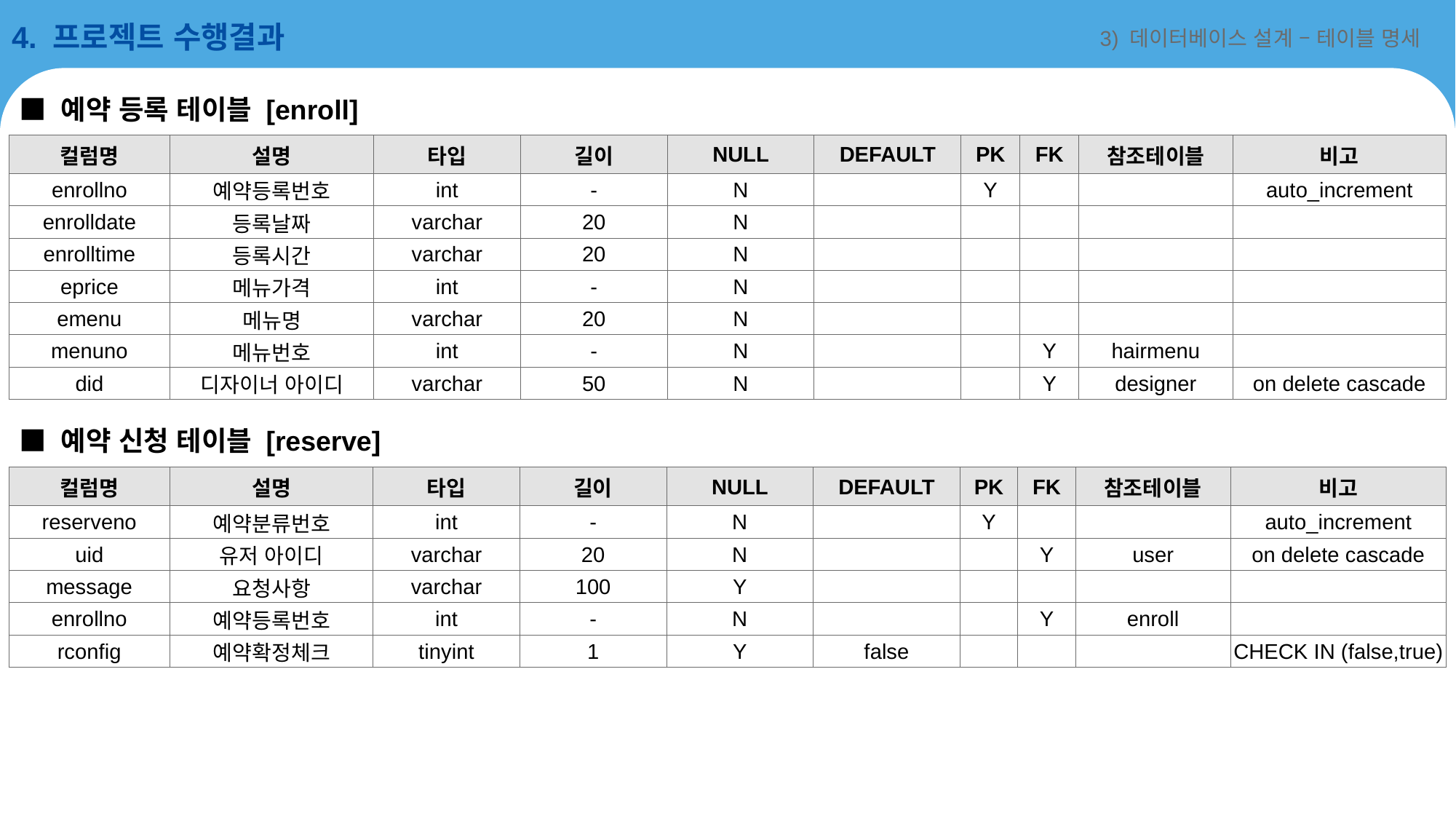

4. 프로젝트 수행결과
3) 데이터베이스 설계 – 테이블 명세

■ 예약 등록 테이블 [enroll]
| 컬럼명 | 설명 | 타입 | 길이 | NULL | DEFAULT | PK | FK | 참조테이블 | 비고 |
| --- | --- | --- | --- | --- | --- | --- | --- | --- | --- |
| enrollno | 예약등록번호 | int | - | N |  | Y |  |  | auto\_increment |
| enrolldate | 등록날짜 | varchar | 20 | N |  |  |  |  |  |
| enrolltime | 등록시간 | varchar | 20 | N |  |  |  |  |  |
| eprice | 메뉴가격 | int | - | N |  |  |  |  |  |
| emenu | 메뉴명 | varchar | 20 | N |  |  |  |  |  |
| menuno | 메뉴번호 | int | - | N |  |  | Y | hairmenu |  |
| did | 디자이너 아이디 | varchar | 50 | N |  |  | Y | designer | on delete cascade |
■ 예약 신청 테이블 [reserve]
| 컬럼명 | 설명 | 타입 | 길이 | NULL | DEFAULT | PK | FK | 참조테이블 | 비고 |
| --- | --- | --- | --- | --- | --- | --- | --- | --- | --- |
| reserveno | 예약분류번호 | int | - | N |  | Y |  |  | auto\_increment |
| uid | 유저 아이디 | varchar | 20 | N |  |  | Y | user | on delete cascade |
| message | 요청사항 | varchar | 100 | Y |  |  |  |  |  |
| enrollno | 예약등록번호 | int | - | N |  |  | Y | enroll |  |
| rconfig | 예약확정체크 | tinyint | 1 | Y | false |  |  |  | CHECK IN (false,true) |
15